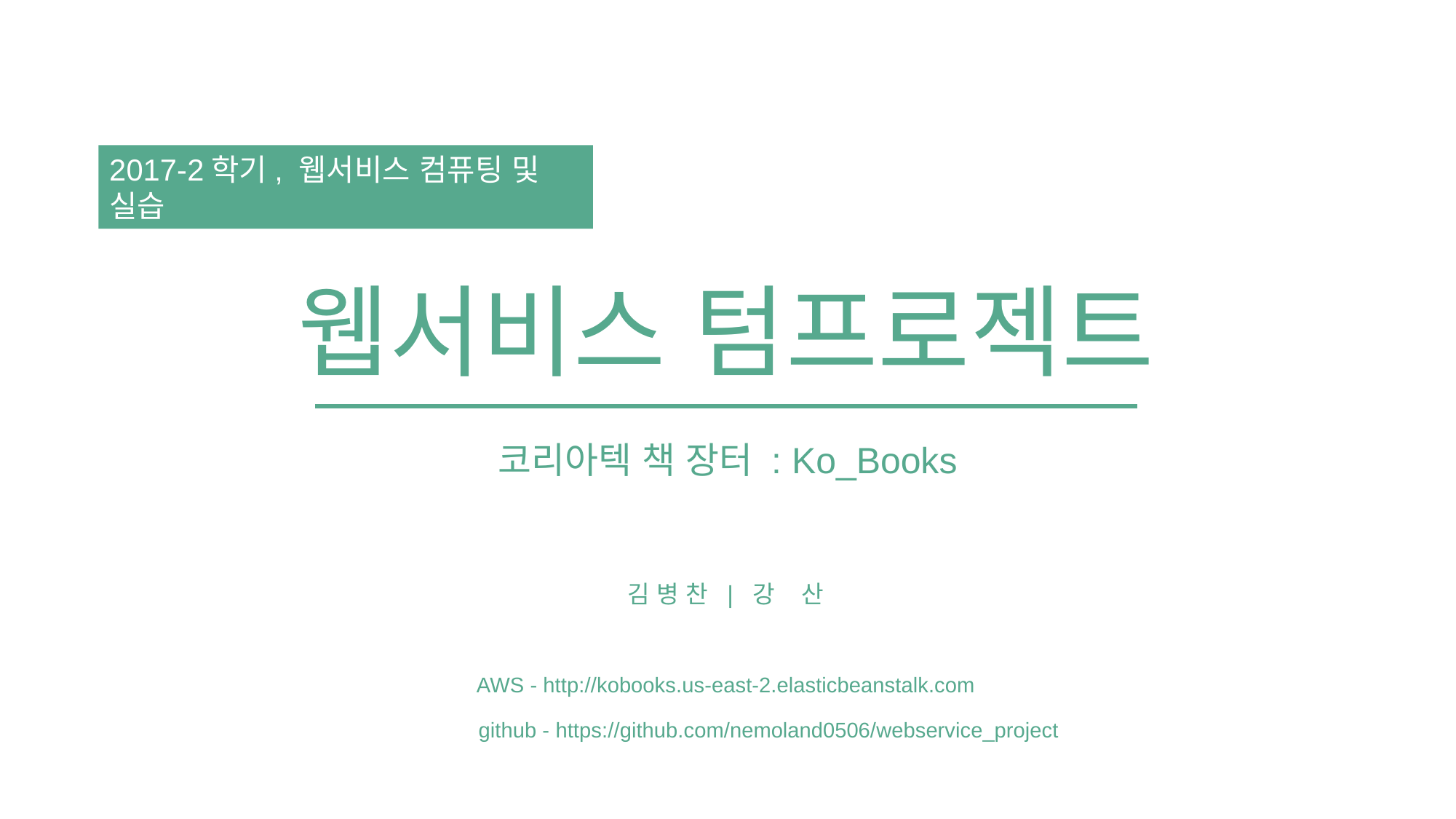

2017-2학기, 웹서비스 컴퓨팅 및 실습
웹서비스 텀프로젝트
코리아텍 책 장터 : Ko_Books
김 병 찬  |  강    산
AWS - http://kobooks.us-east-2.elasticbeanstalk.com
github - https://github.com/nemoland0506/webservice_project